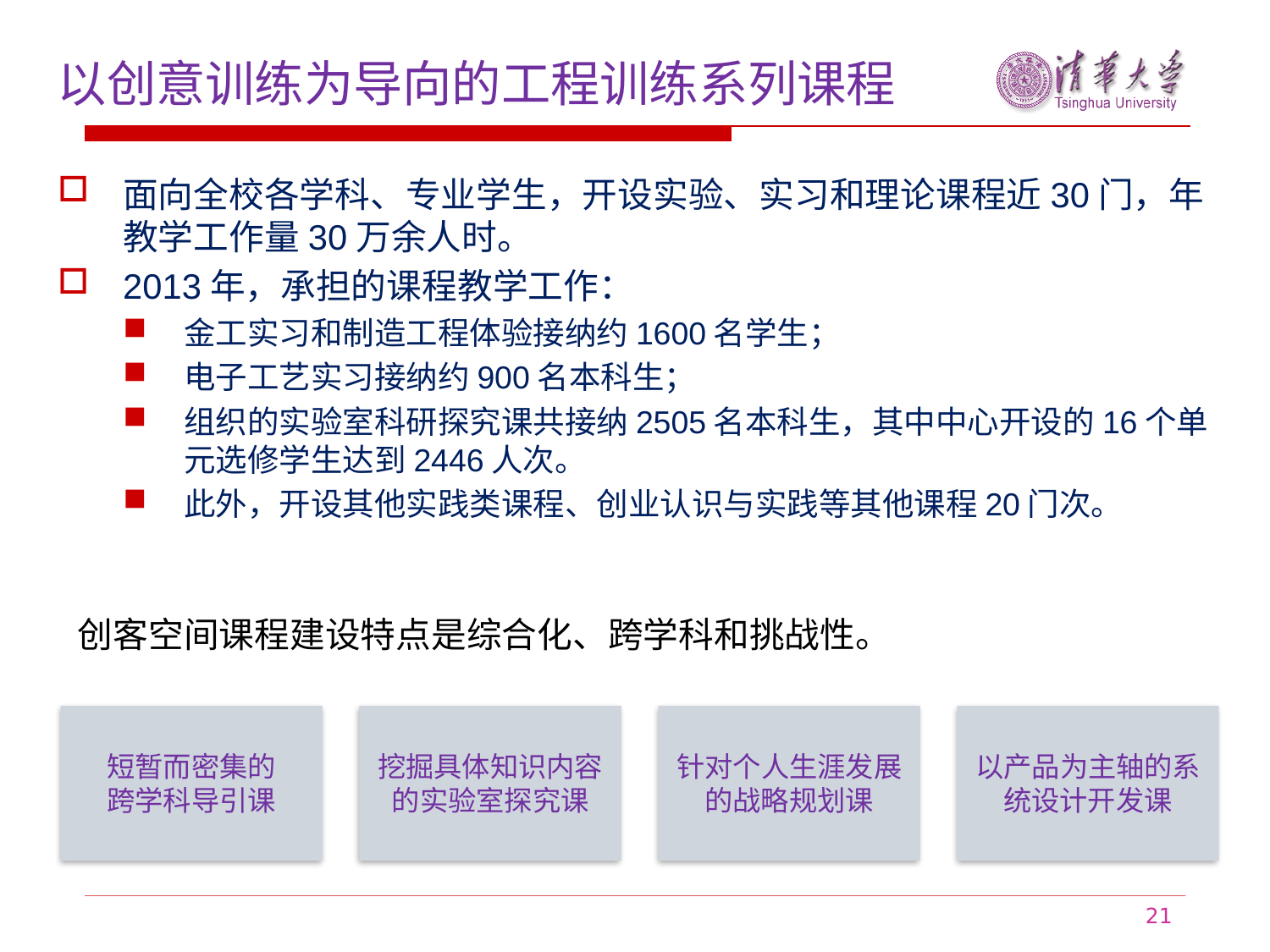

以创意训练为导向的工程训练系列课程
面向全校各学科、专业学生，开设实验、实习和理论课程近30门，年教学工作量30万余人时。
2013年，承担的课程教学工作：
金工实习和制造工程体验接纳约1600名学生；
电子工艺实习接纳约900名本科生；
组织的实验室科研探究课共接纳2505名本科生，其中中心开设的16个单元选修学生达到2446人次。
此外，开设其他实践类课程、创业认识与实践等其他课程20门次。
创客空间课程建设特点是综合化、跨学科和挑战性。
短暂而密集的
跨学科导引课
挖掘具体知识内容的实验室探究课
针对个人生涯发展的战略规划课
以产品为主轴的系统设计开发课
21